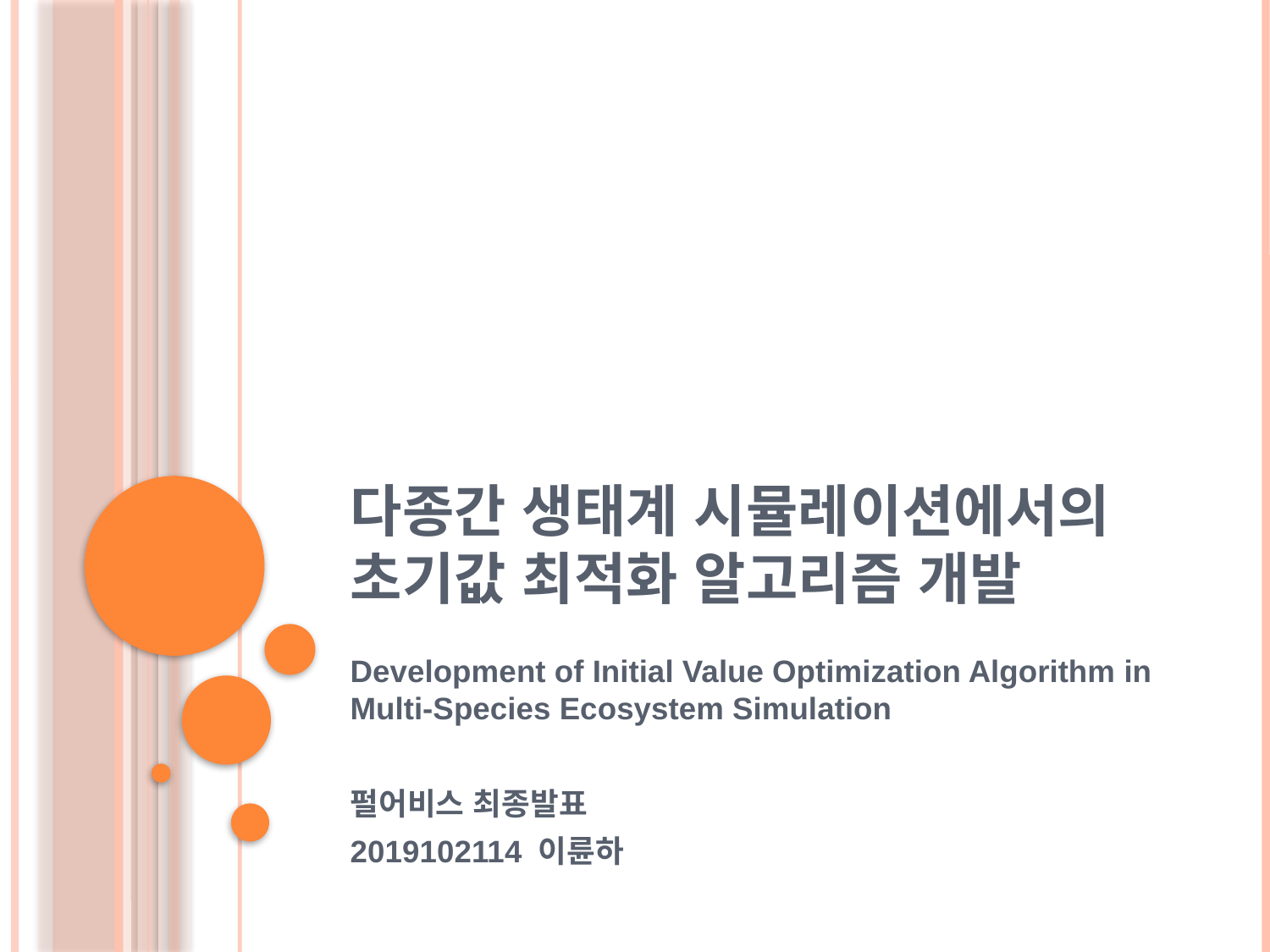

# 다종간 생태계 시뮬레이션에서의 초기값 최적화 알고리즘 개발
Development of Initial Value Optimization Algorithm in Multi-Species Ecosystem Simulation

펄어비스 최종발표
2019102114 이륜하